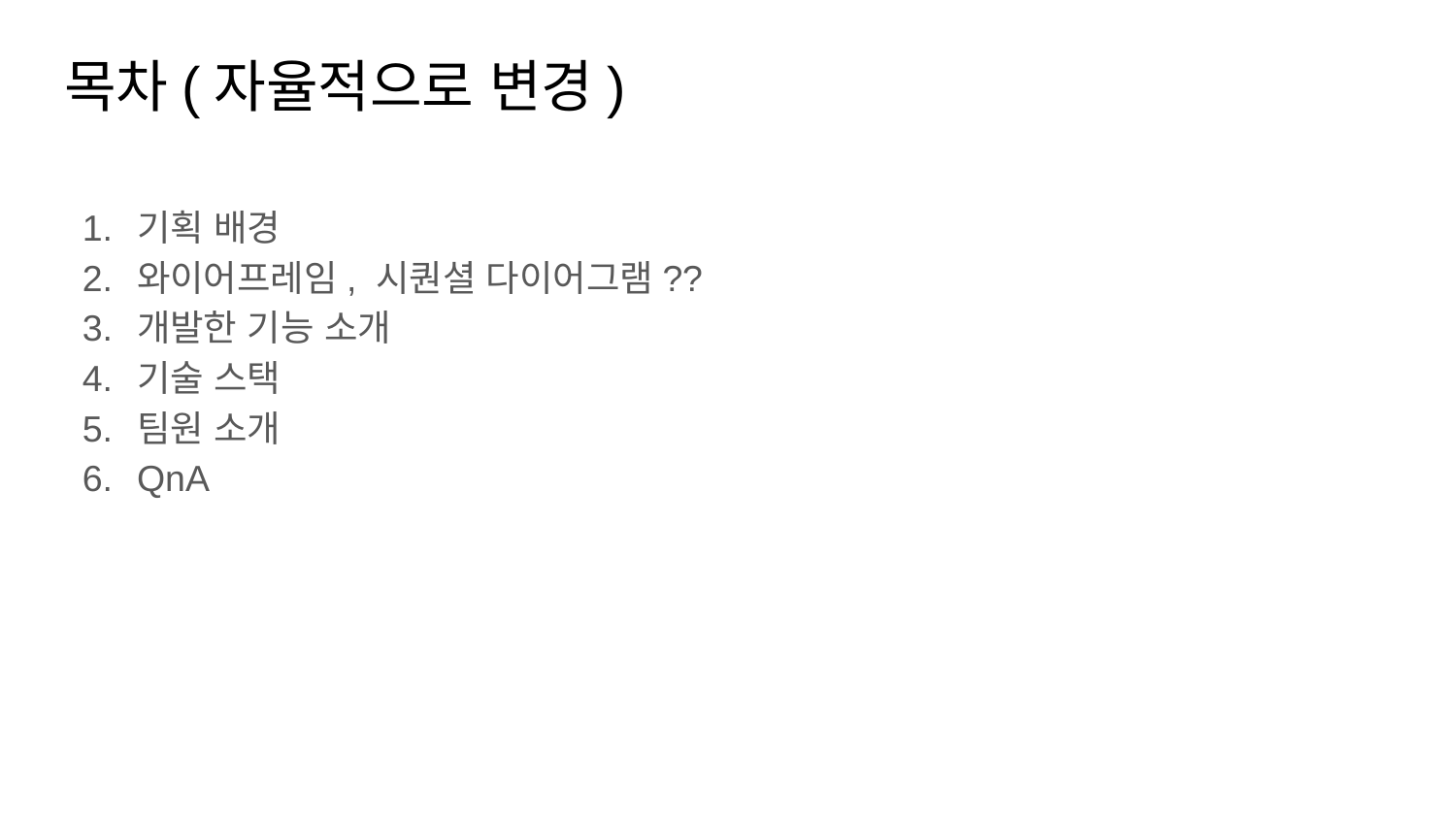

# 목차(자율적으로 변경)
기획 배경
와이어프레임, 시퀀셜 다이어그램??
개발한 기능 소개
기술 스택
팀원 소개
QnA